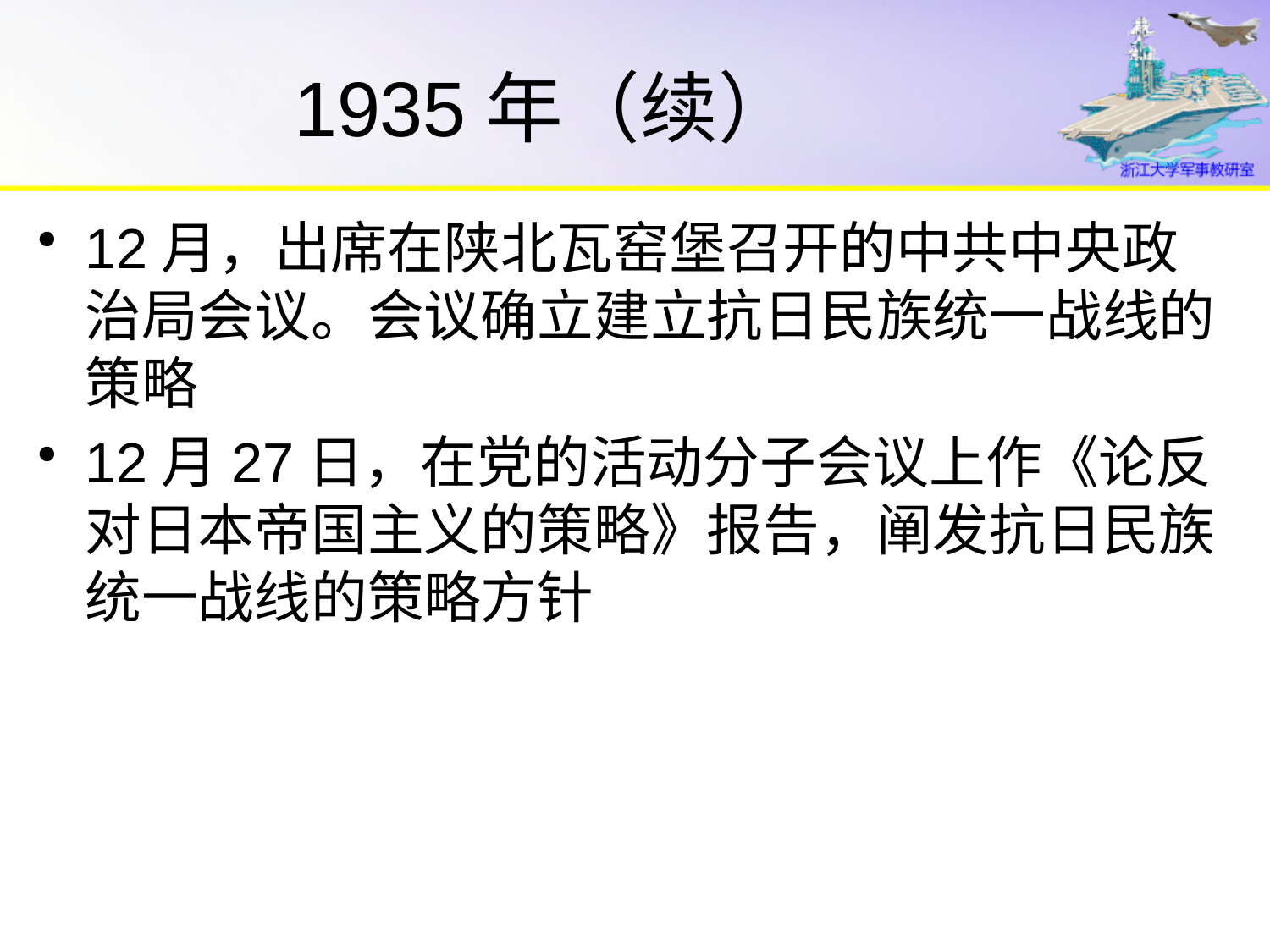

# 1935年（续）
12月，出席在陕北瓦窑堡召开的中共中央政治局会议。会议确立建立抗日民族统一战线的策略
12月27日，在党的活动分子会议上作《论反对日本帝国主义的策略》报告，阐发抗日民族统一战线的策略方针